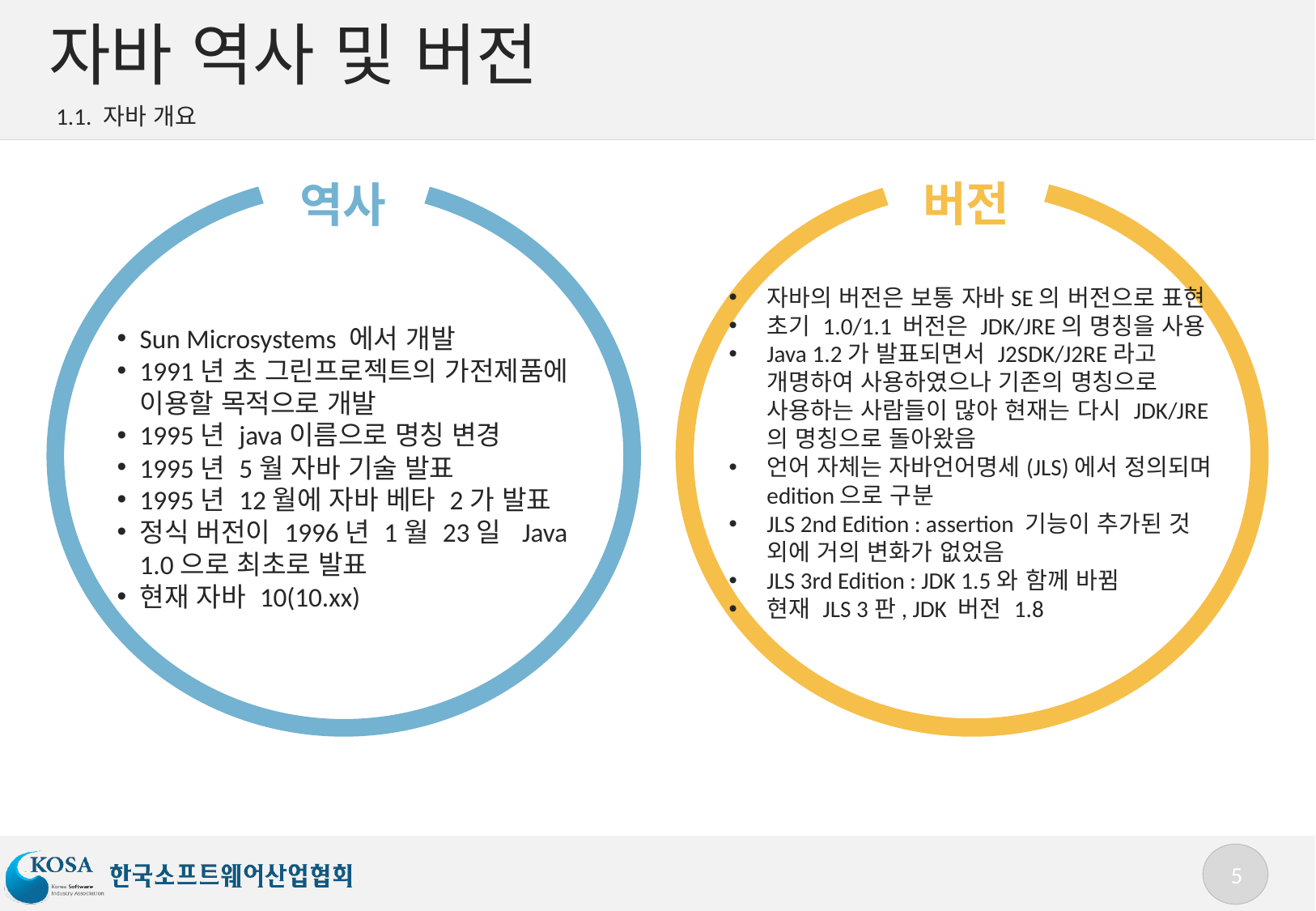

# 자바 역사 및 버전
1.1. 자바 개요
버전

자바의 버전은 보통 자바SE의 버전으로 표현
초기 1.0/1.1 버전은 JDK/JRE의 명칭을 사용
Java 1.2가 발표되면서 J2SDK/J2RE라고 개명하여 사용하였으나 기존의 명칭으로 사용하는 사람들이 많아 현재는 다시 JDK/JRE의 명칭으로 돌아왔음
언어 자체는 자바언어명세(JLS)에서 정의되며 edition으로 구분
JLS 2nd Edition : assertion 기능이 추가된 것 외에 거의 변화가 없었음
JLS 3rd Edition : JDK 1.5와 함께 바뀜
현재 JLS 3판, JDK 버전 1.8

역사

Sun Microsystems 에서 개발
1991년 초 그린프로젝트의 가전제품에 이용할 목적으로 개발
1995년 java이름으로 명칭 변경
1995년 5월 자바 기술 발표
1995년 12월에 자바 베타 2가 발표
정식 버전이 1996년 1월 23일  Java 1.0으로 최초로 발표
현재 자바 10(10.xx)